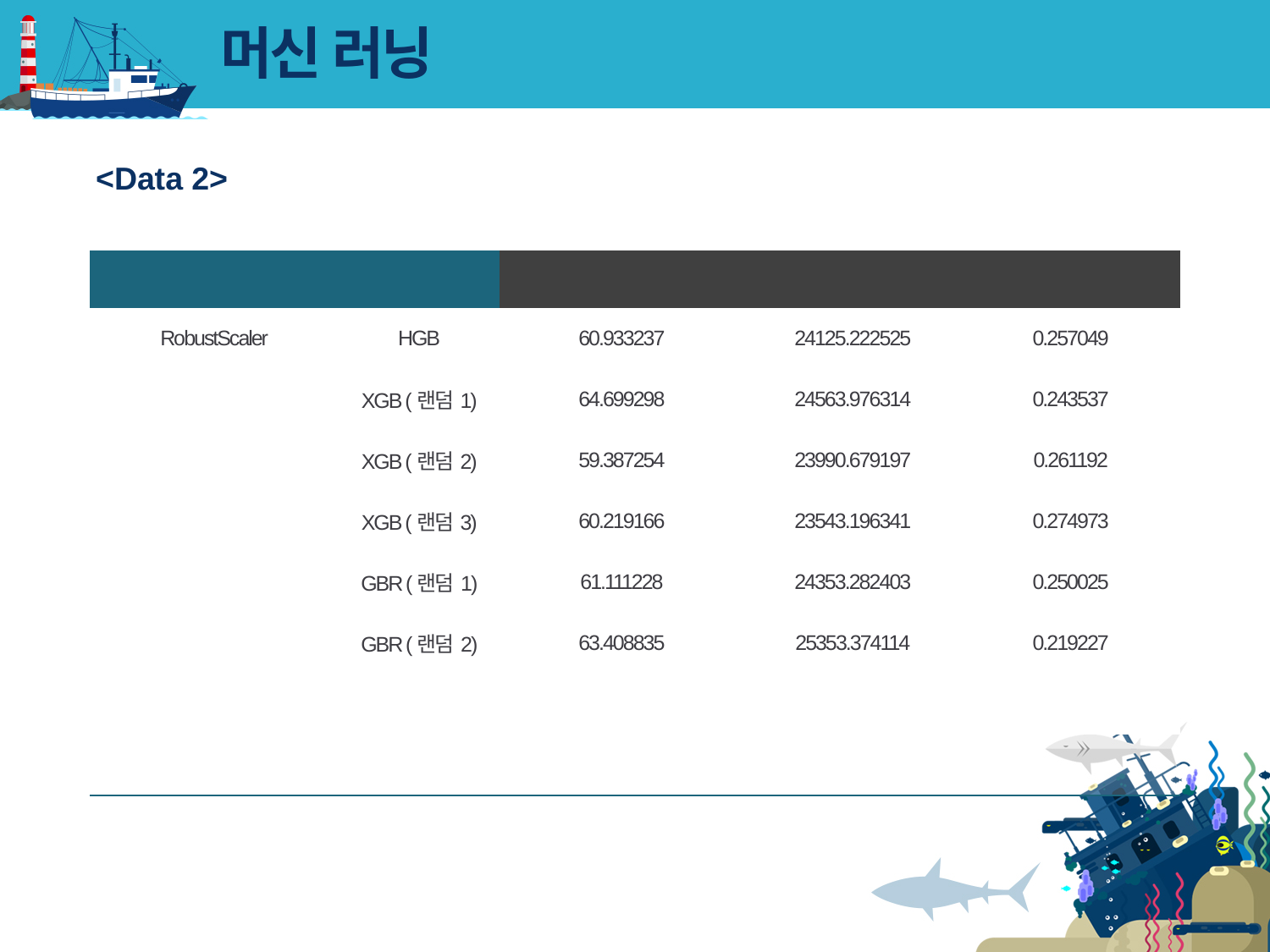

# 머신 러닝
<Data 2>
| 스케일링 | 모델 | MAE | MSE | R2 |
| --- | --- | --- | --- | --- |
| RobustScaler | HGB | 60.933237 | 24125.222525 | 0.257049 |
|  | XGB (랜덤1) | 64.699298 | 24563.976314 | 0.243537 |
|  | XGB (랜덤2) | 59.387254 | 23990.679197 | 0.261192 |
|  | XGB (랜덤3) | 60.219166 | 23543.196341 | 0.274973 |
|  | GBR (랜덤1) | 61.111228 | 24353.282403 | 0.250025 |
|  | GBR (랜덤2) | 63.408835 | 25353.374114 | 0.219227 |
|  |  |  |  |  |
|  |  |  |  |  |